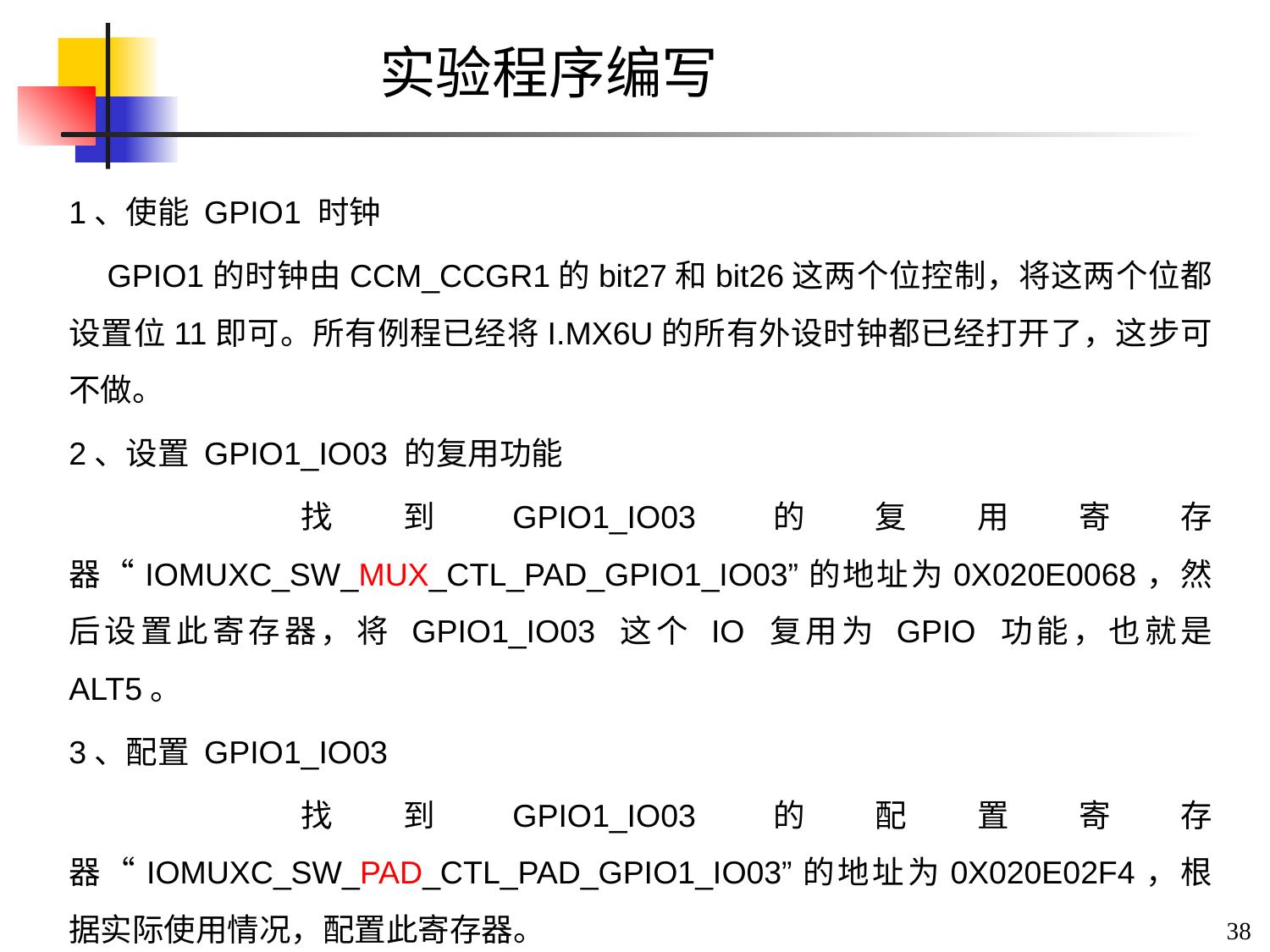

# 实验程序编写
1、使能 GPIO1 时钟
    GPIO1的时钟由CCM_CCGR1的bit27和bit26这两个位控制，将这两个位都设置位11即可。所有例程已经将I.MX6U的所有外设时钟都已经打开了，这步可不做。
2、设置 GPIO1_IO03 的复用功能
  找到GPIO1_IO03的复用寄存器“IOMUXC_SW_MUX_CTL_PAD_GPIO1_IO03”的地址为0X020E0068，然后设置此寄存器，将 GPIO1_IO03 这个 IO 复用为 GPIO 功能，也就是 ALT5。
3、配置 GPIO1_IO03
  找到GPIO1_IO03的配置寄存器“IOMUXC_SW_PAD_CTL_PAD_GPIO1_IO03”的地址为0X020E02F4，根据实际使用情况，配置此寄存器。